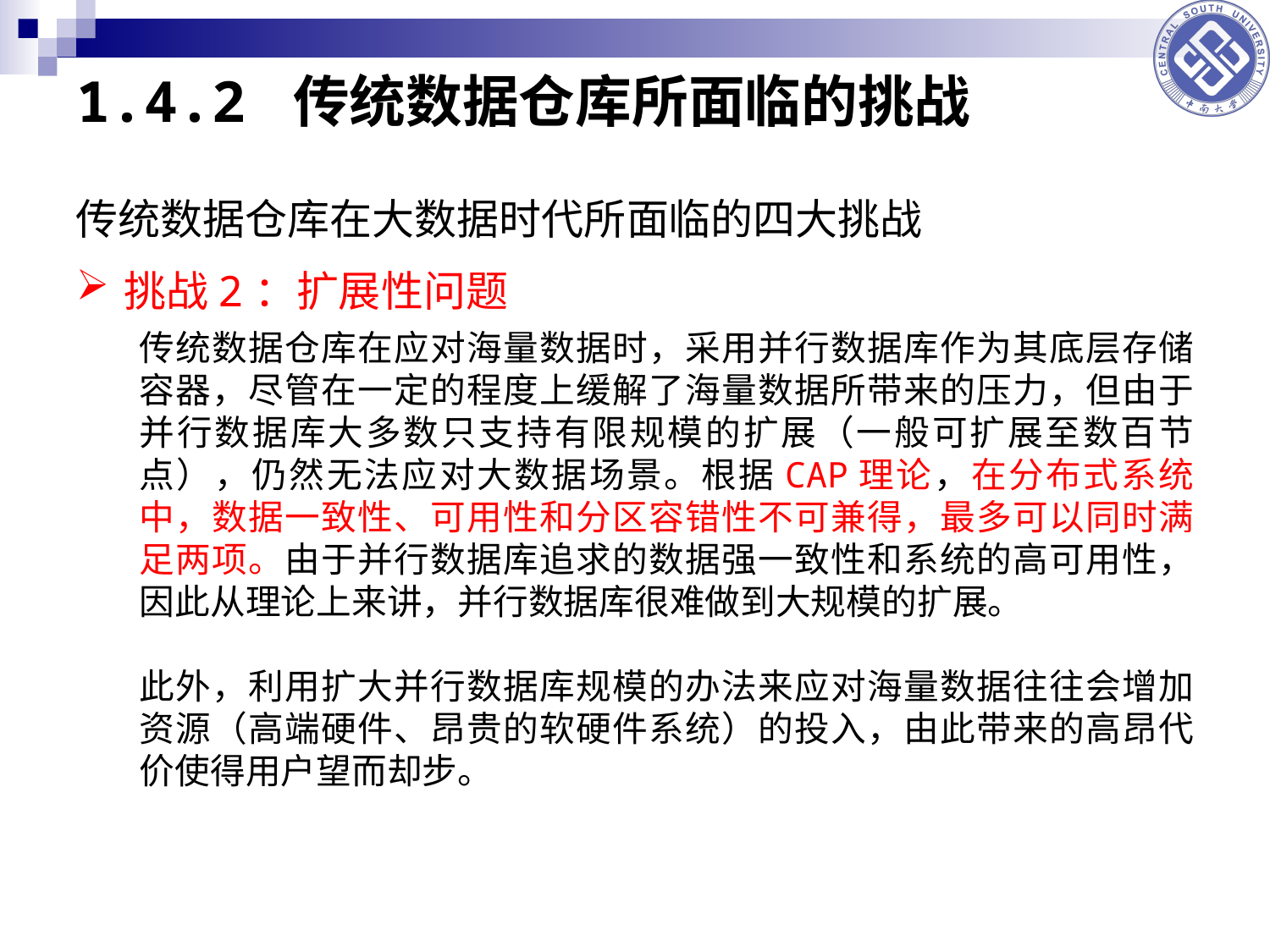

# 1.4.2 传统数据仓库所面临的挑战
传统数据仓库在大数据时代所面临的四大挑战
挑战2：扩展性问题
传统数据仓库在应对海量数据时，采用并行数据库作为其底层存储容器，尽管在一定的程度上缓解了海量数据所带来的压力，但由于并行数据库大多数只支持有限规模的扩展（一般可扩展至数百节点），仍然无法应对大数据场景。根据CAP理论，在分布式系统中，数据一致性、可用性和分区容错性不可兼得，最多可以同时满足两项。由于并行数据库追求的数据强一致性和系统的高可用性，因此从理论上来讲，并行数据库很难做到大规模的扩展。

此外，利用扩大并行数据库规模的办法来应对海量数据往往会增加资源（高端硬件、昂贵的软硬件系统）的投入，由此带来的高昂代价使得用户望而却步。